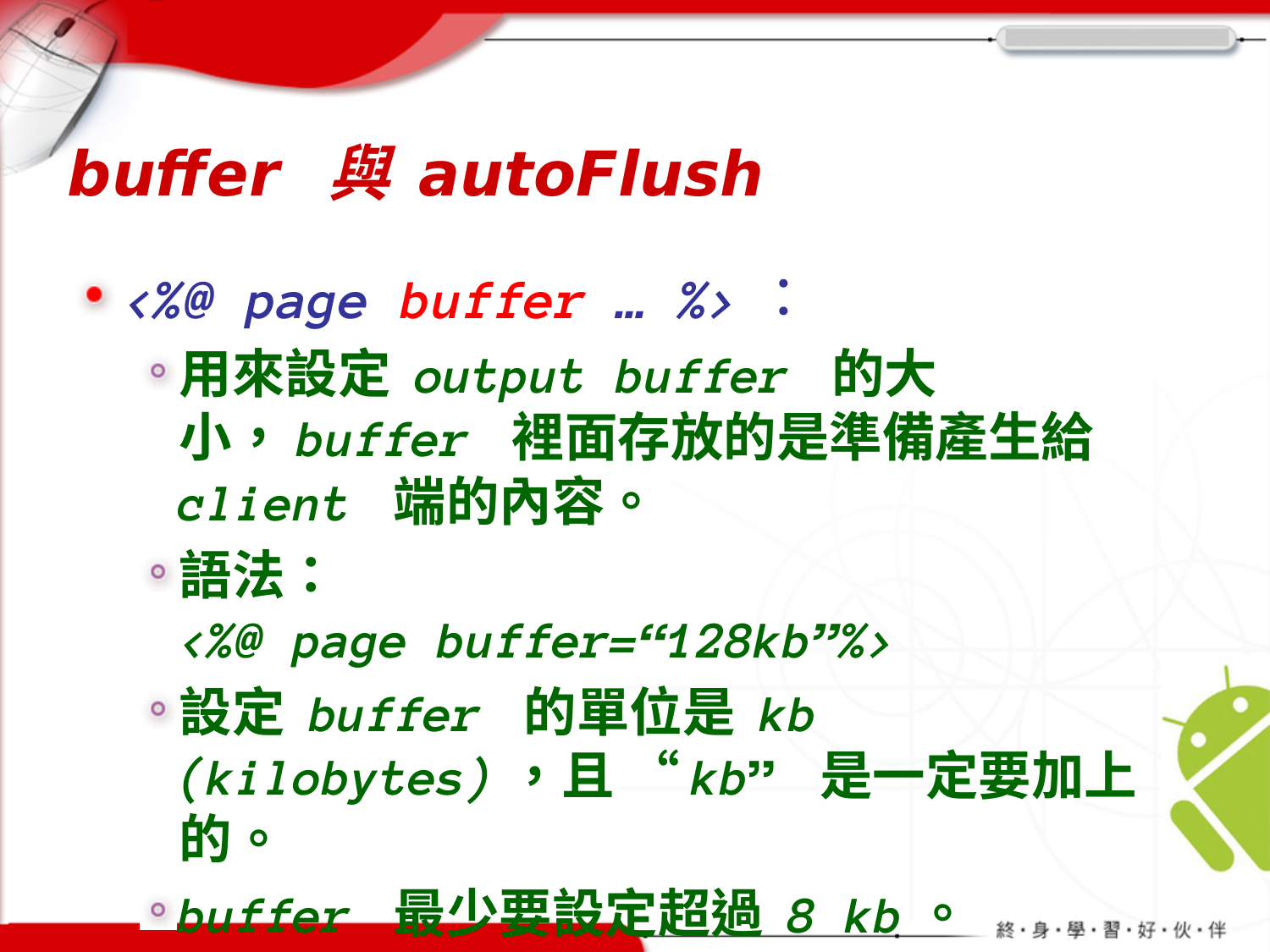

# buffer 與 autoFlush
<%@ page buffer … %>：
用來設定 output buffer 的大小，buffer 裡面存放的是準備產生給 client 端的內容。
語法：
<%@ page buffer=“128kb”%>
設定 buffer 的單位是 kb (kilobytes)，且 “kb” 是一定要加上的。
buffer 最少要設定超過 8 kb。